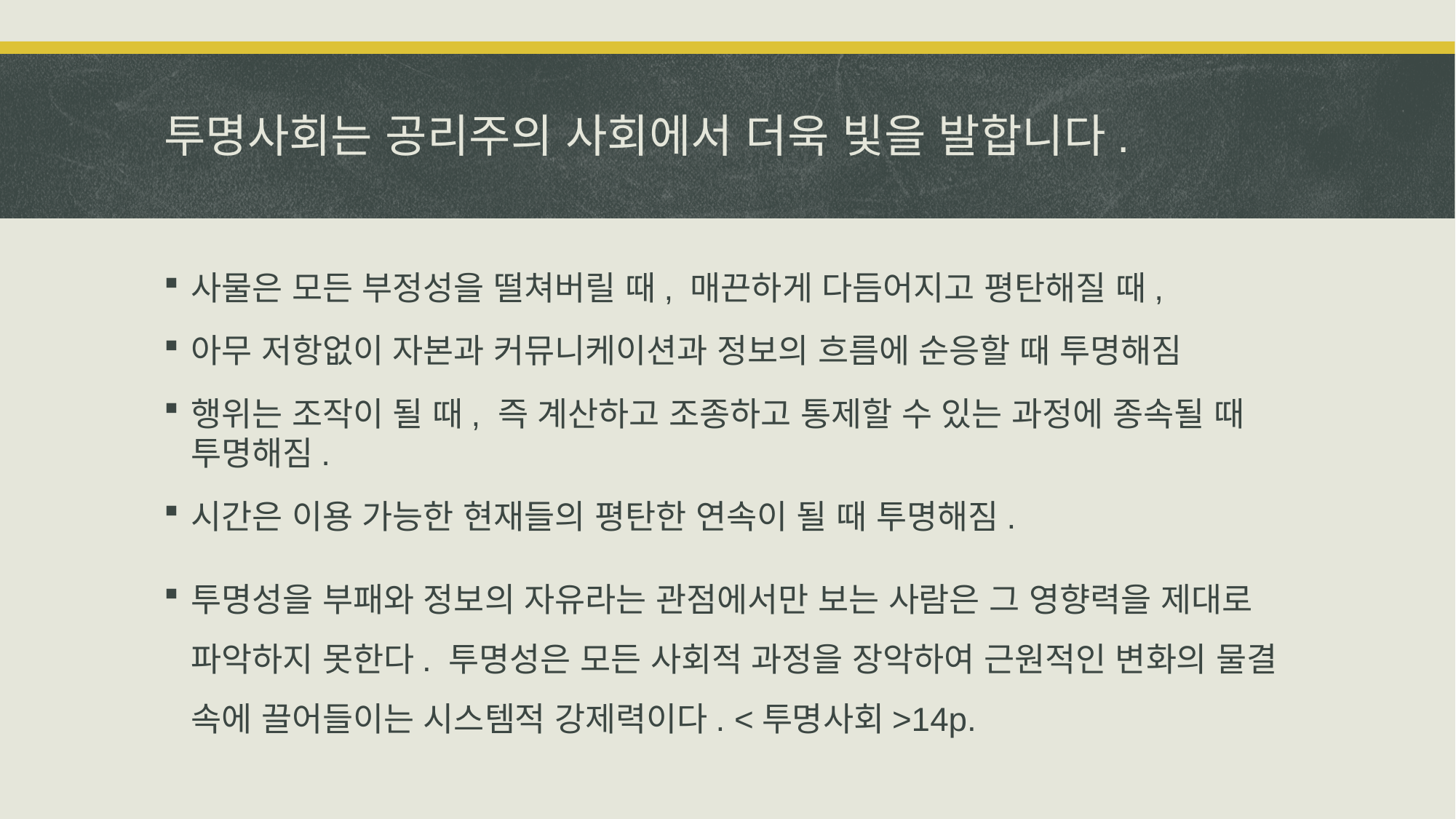

# 투명사회는 공리주의 사회에서 더욱 빛을 발합니다.
사물은 모든 부정성을 떨쳐버릴 때, 매끈하게 다듬어지고 평탄해질 때,
아무 저항없이 자본과 커뮤니케이션과 정보의 흐름에 순응할 때 투명해짐
행위는 조작이 될 때, 즉 계산하고 조종하고 통제할 수 있는 과정에 종속될 때 투명해짐.
시간은 이용 가능한 현재들의 평탄한 연속이 될 때 투명해짐.
투명성을 부패와 정보의 자유라는 관점에서만 보는 사람은 그 영향력을 제대로 파악하지 못한다. 투명성은 모든 사회적 과정을 장악하여 근원적인 변화의 물결 속에 끌어들이는 시스템적 강제력이다. <투명사회>14p.